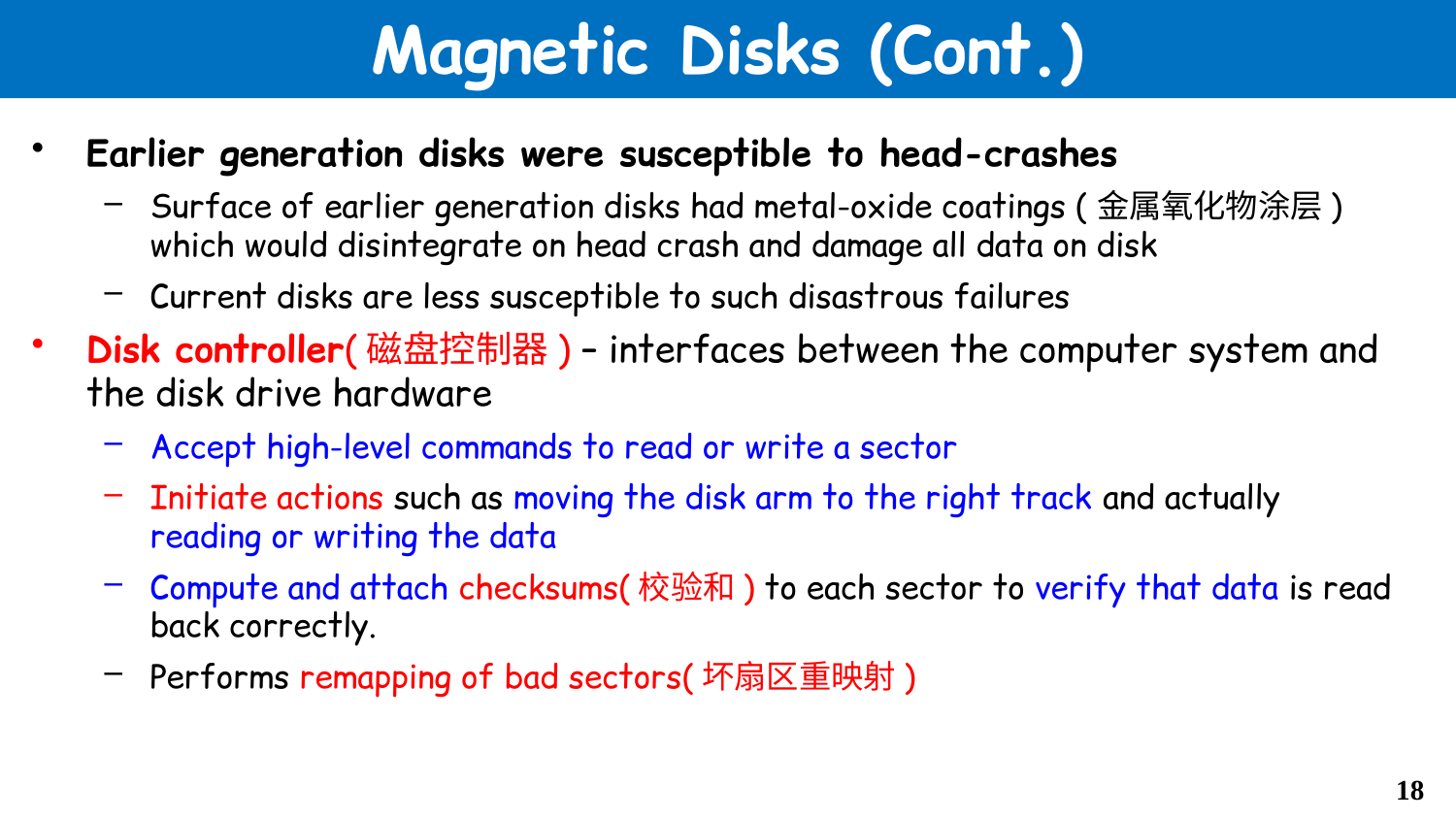

# Magnetic Disks (Cont.)
Earlier generation disks were susceptible to head-crashes
Surface of earlier generation disks had metal-oxide coatings (金属氧化物涂层) which would disintegrate on head crash and damage all data on disk
Current disks are less susceptible to such disastrous failures
Disk controller(磁盘控制器) – interfaces between the computer system and the disk drive hardware
Accept high-level commands to read or write a sector
Initiate actions such as moving the disk arm to the right track and actually reading or writing the data
Compute and attach checksums(校验和) to each sector to verify that data is read back correctly.
Performs remapping of bad sectors(坏扇区重映射)